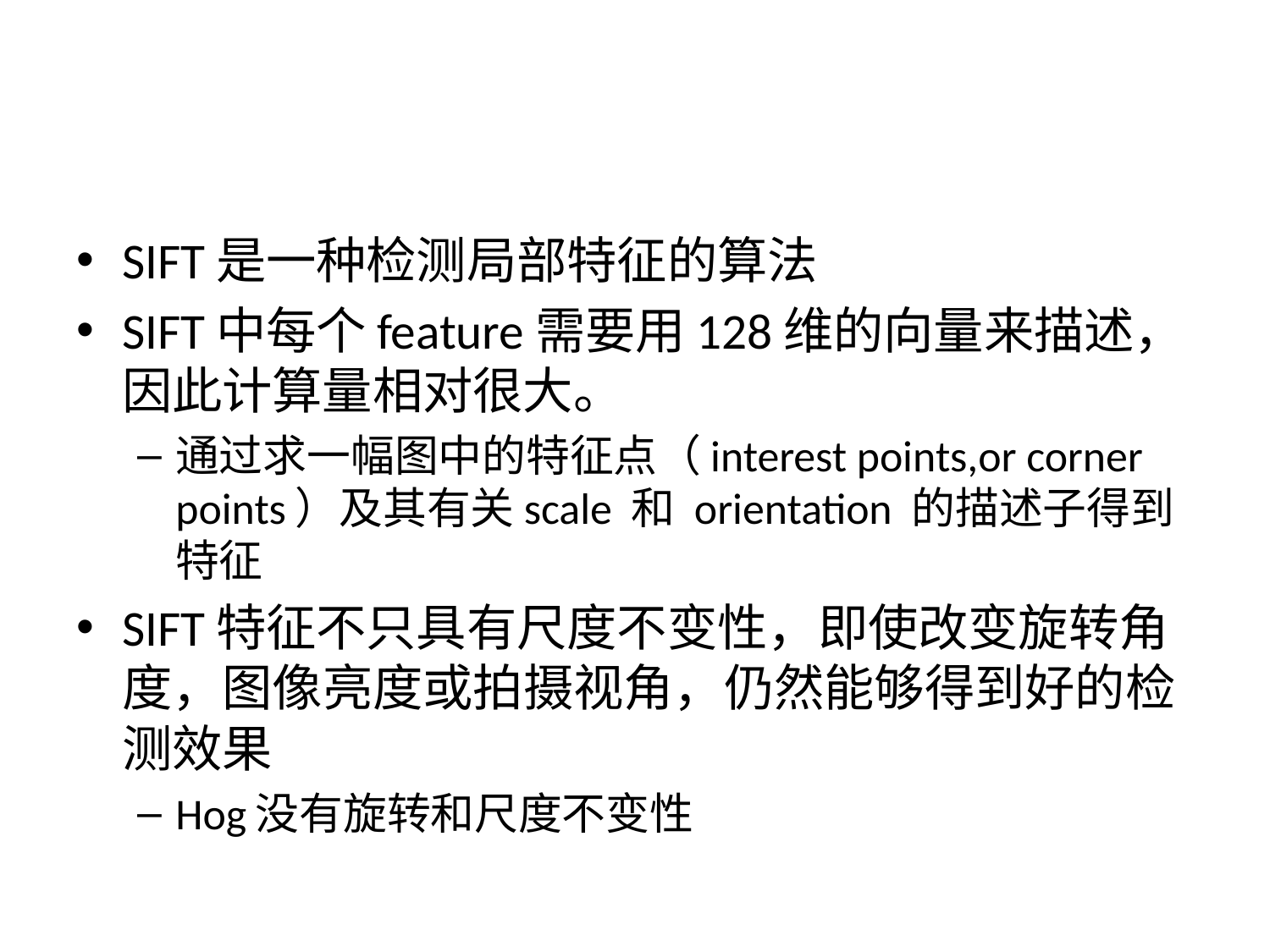

#
SIFT是一种检测局部特征的算法
SIFT中每个feature需要用128维的向量来描述，因此计算量相对很大。
通过求一幅图中的特征点（interest points,or corner points）及其有关scale 和 orientation 的描述子得到特征
SIFT特征不只具有尺度不变性，即使改变旋转角度，图像亮度或拍摄视角，仍然能够得到好的检测效果
Hog没有旋转和尺度不变性